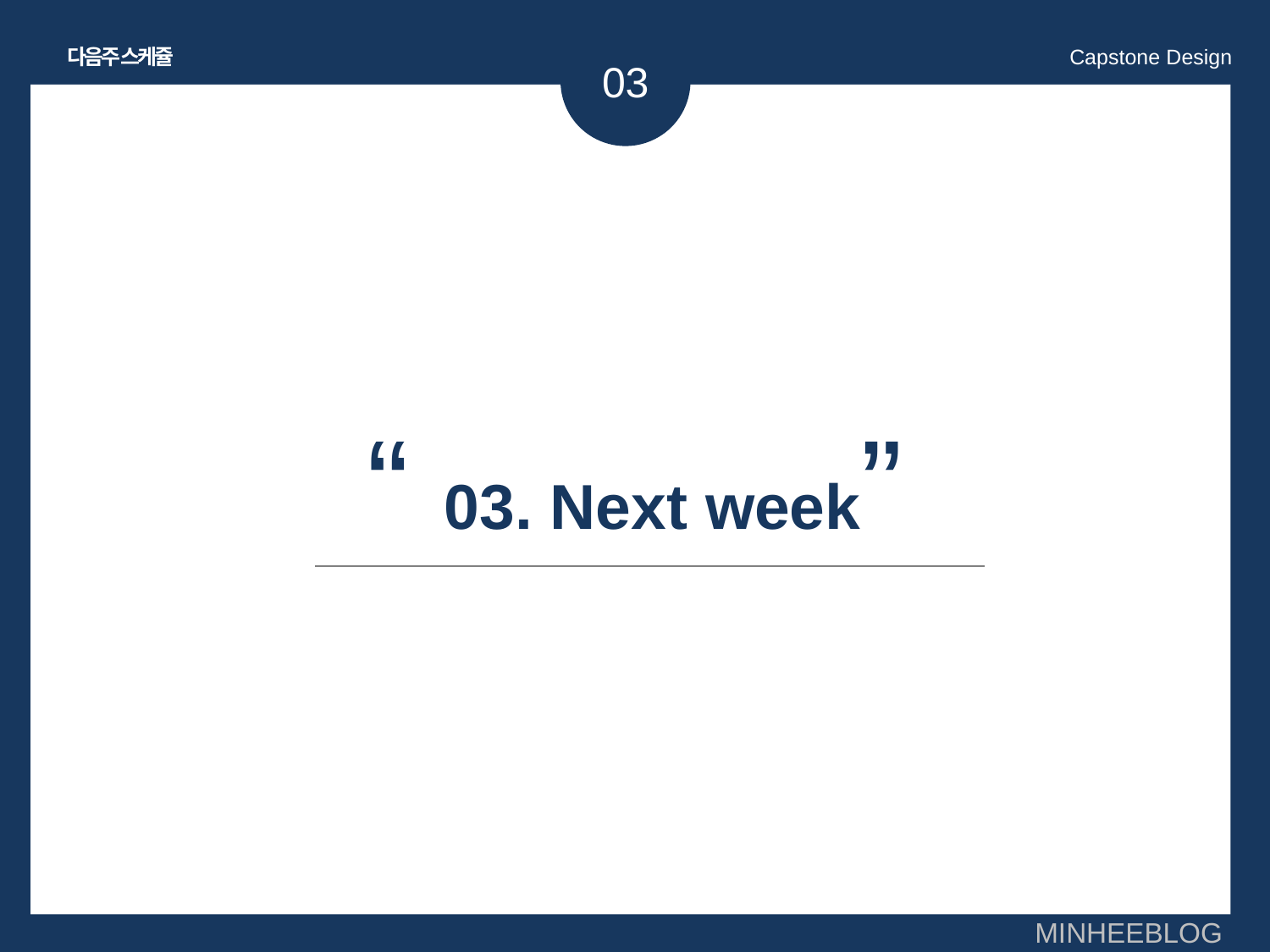

03
다음주 스케쥴
Capstone Design

“ 03. Next week”
MINHEEBLOG